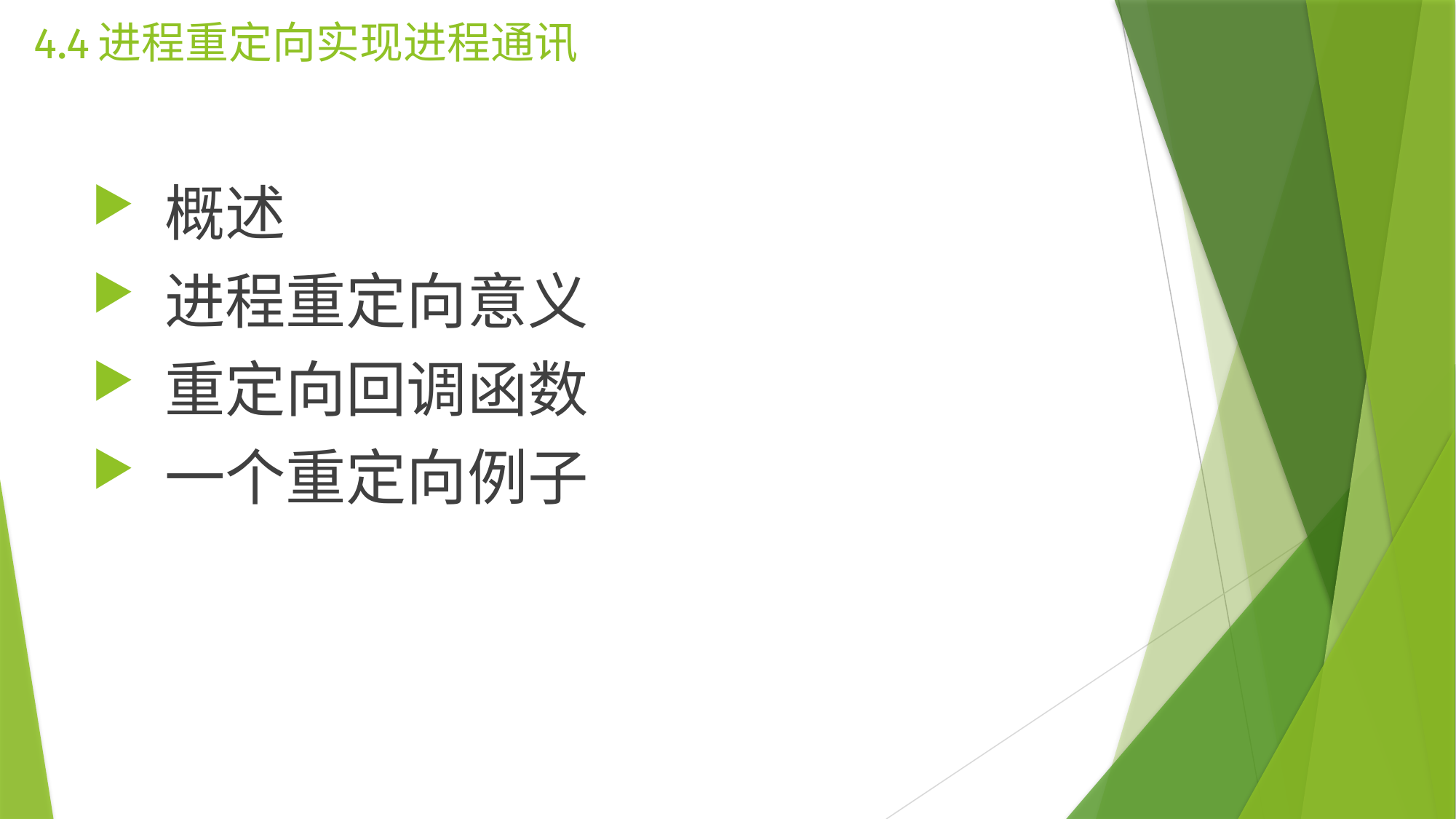

4.4进程重定向实现进程通讯
概述
进程重定向意义
重定向回调函数
一个重定向例子